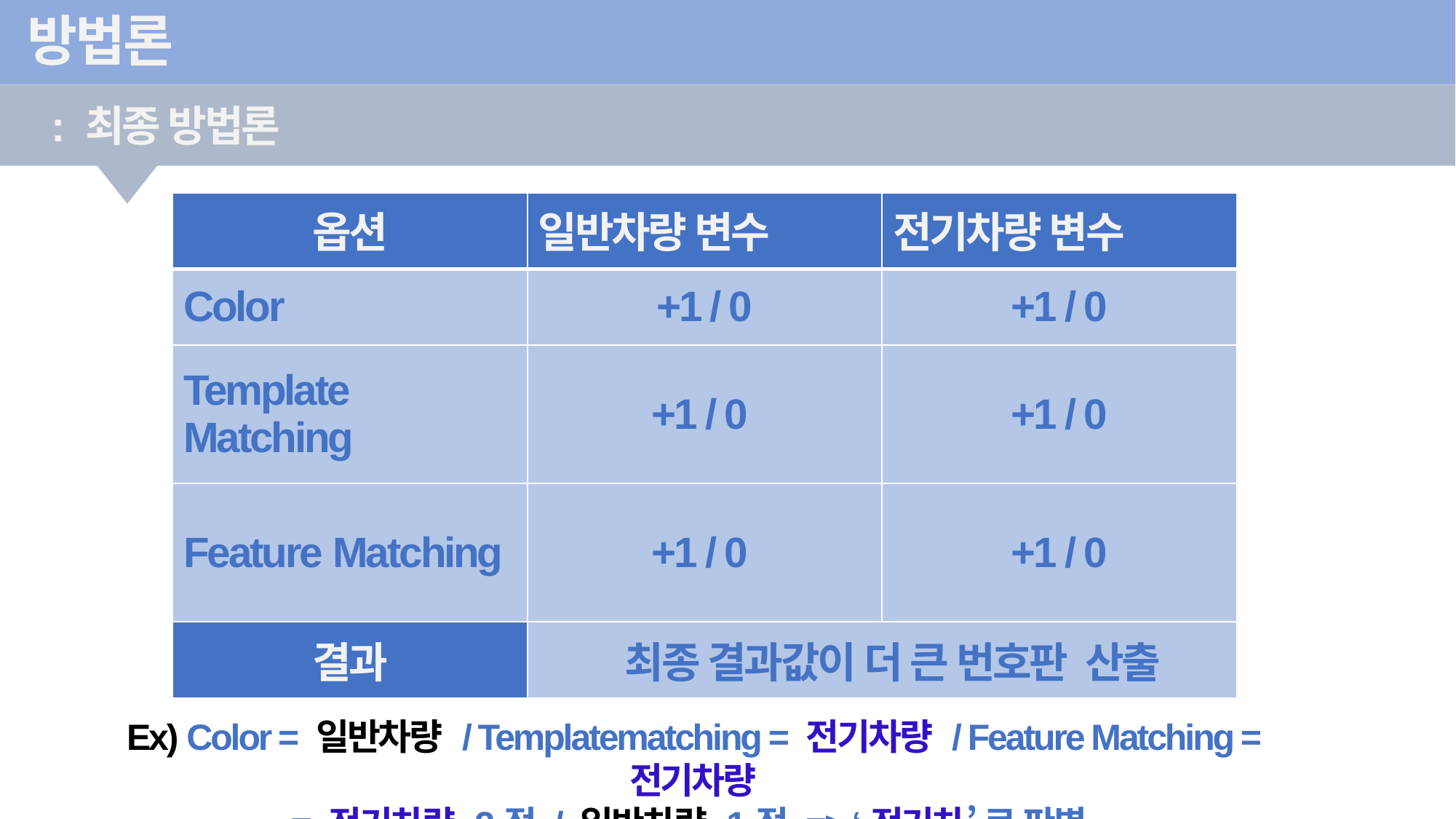

방법론

: 최종 방법론
| 옵션 | 일반차량 변수 | 전기차량 변수 |
| --- | --- | --- |
| Color | +1 / 0 | +1 / 0 |
| Template Matching | +1 / 0 | +1 / 0 |
| Feature Matching | +1 / 0 | +1 / 0 |
| 결과 | 최종 결과값이 더 큰 번호판 산출 |  |
Ex) Color = 일반차량 / Templatematching = 전기차량 / Feature Matching = 전기차량
= 전기차량 2점 / 일반차량 1점 => ‘전기차’ 로 판별